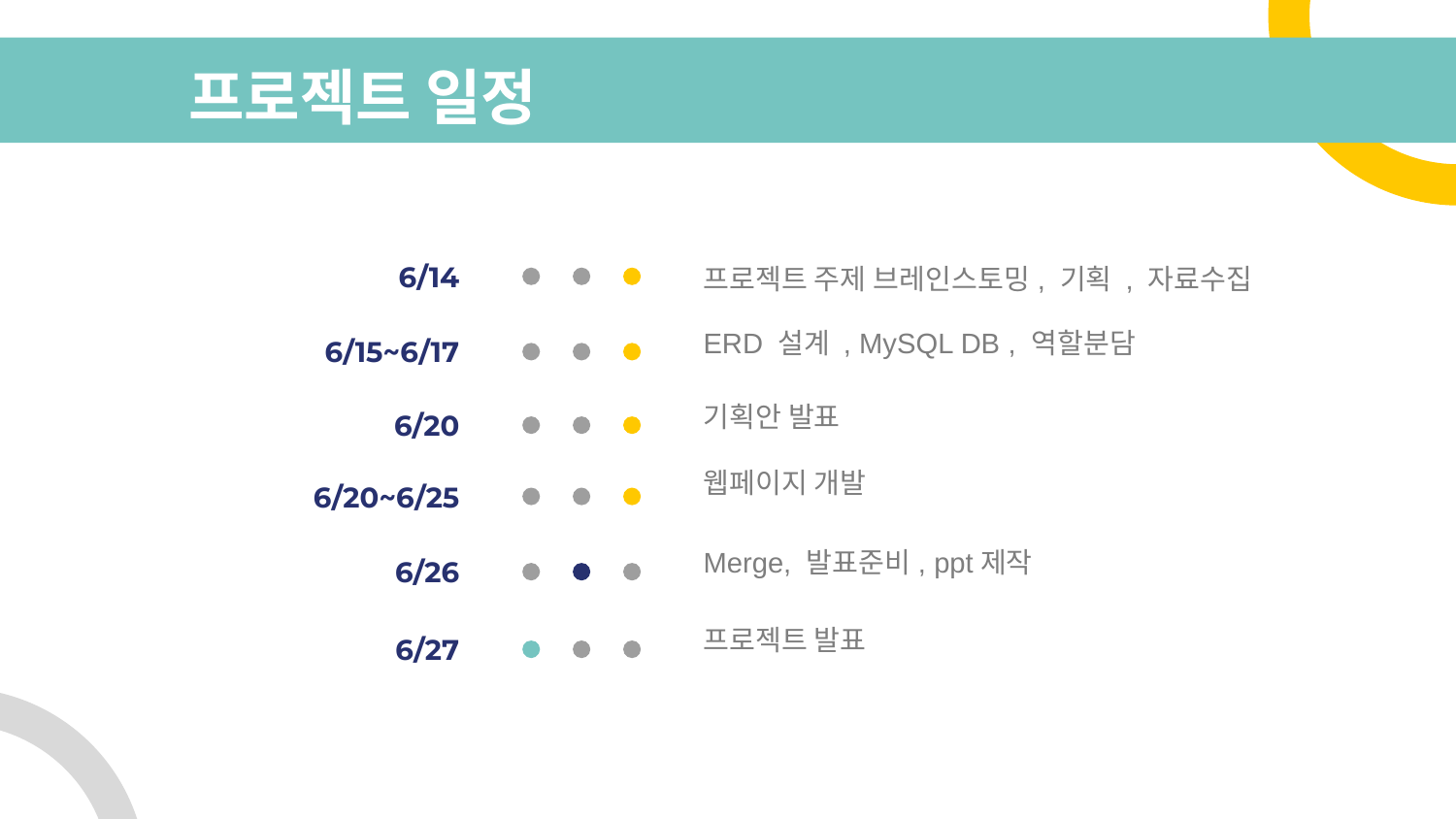

# 프로젝트 일정
6/14
프로젝트 주제 브레인스토밍, 기획 , 자료수집

ERD 설계 , MySQL DB , 역할분담
6/15~6/17

기획안 발표
6/20

6/20~6/25
웹페이지 개발

Merge, 발표준비, ppt제작
6/26

프로젝트 발표
6/27